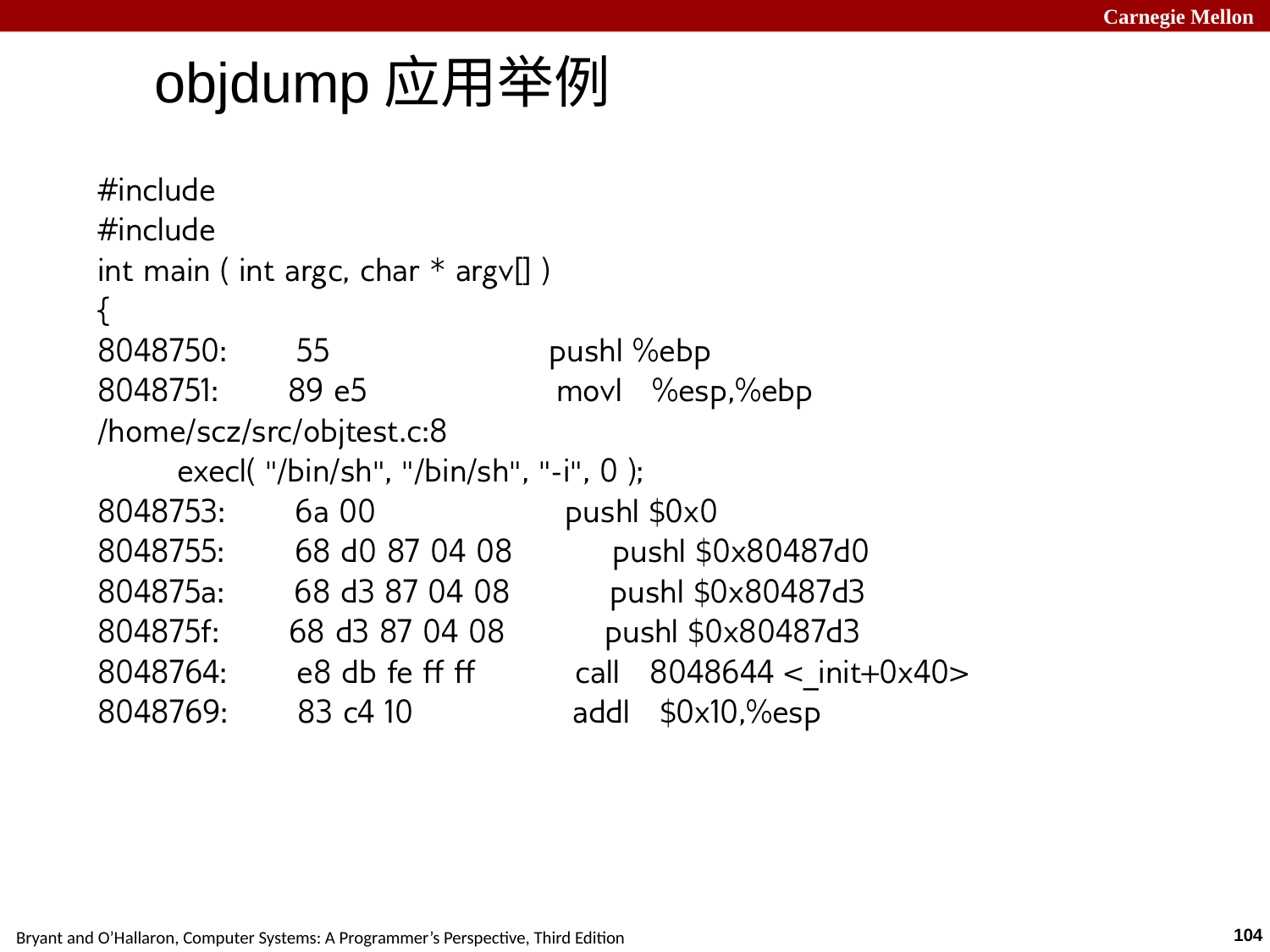

objdump应用举例
#include
#include
int main ( int argc, char * argv[] )
{
8048750:       55                      pushl %ebp
8048751:       89 e5                   movl   %esp,%ebp
/home/scz/src/objtest.c:8
        execl( "/bin/sh", "/bin/sh", "-i", 0 );
8048753:       6a 00                   pushl $0x0
8048755:       68 d0 87 04 08          pushl $0x80487d0
804875a:       68 d3 87 04 08          pushl $0x80487d3
804875f:       68 d3 87 04 08          pushl $0x80487d3
8048764:       e8 db fe ff ff          call   8048644 <_init+0x40>
8048769:       83 c4 10                addl   $0x10,%esp